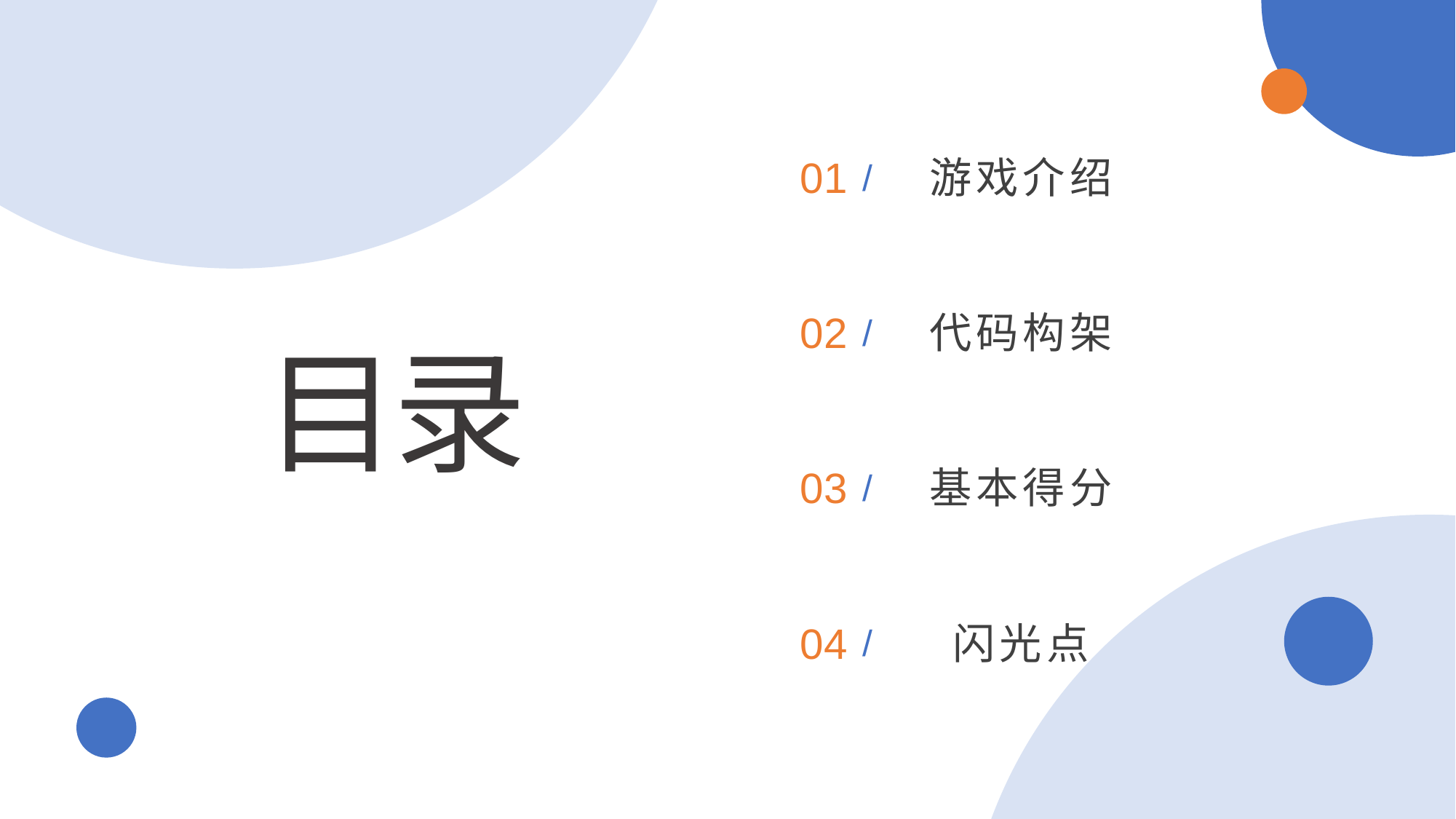

01
游戏介绍
/
02
代码构架
/
目录
03
基本得分
/

04
闪光点
/